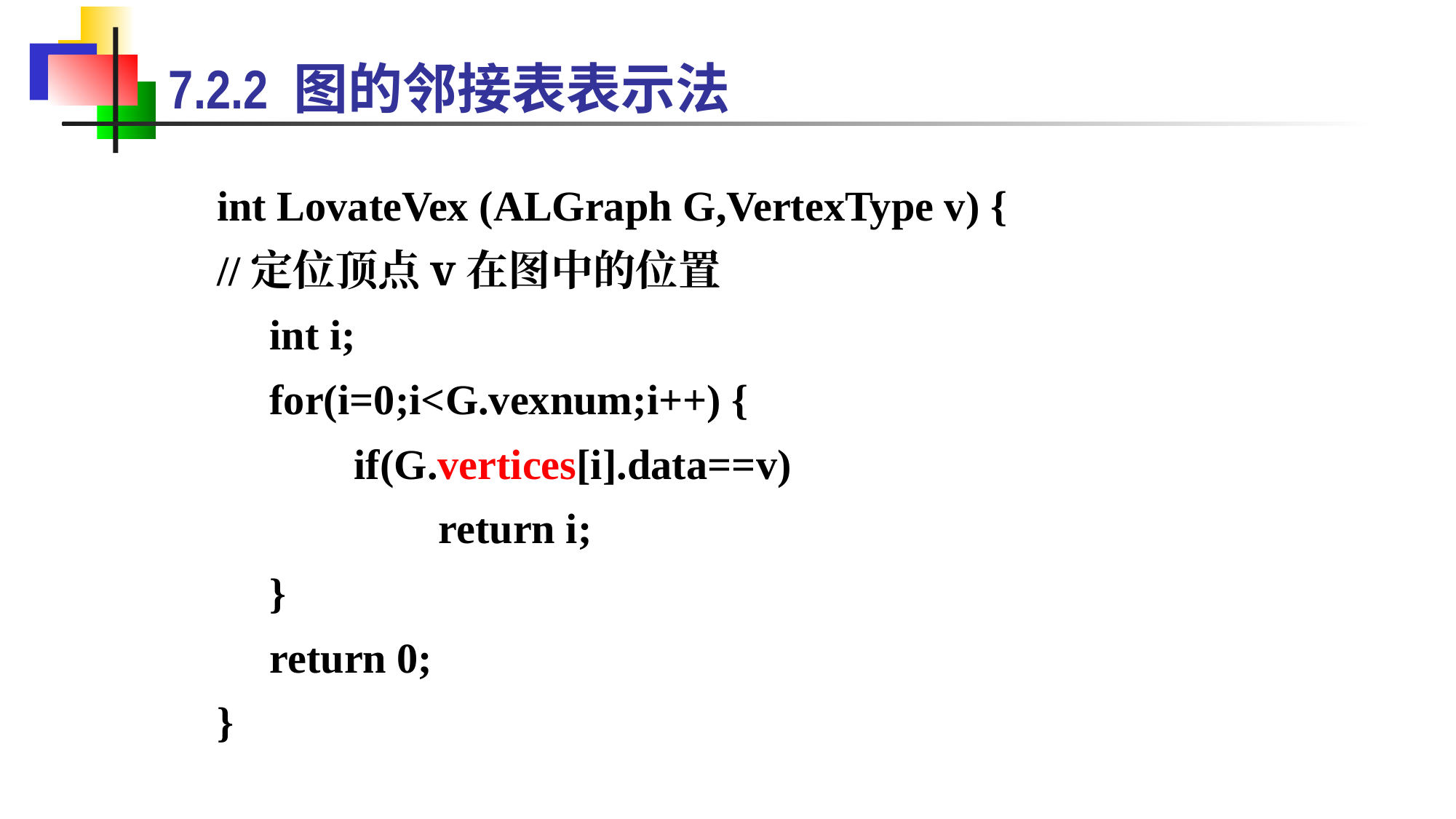

7.2.2 图的邻接表表示法
int LovateVex (ALGraph G,VertexType v) {
//定位顶点v在图中的位置
     int i;
     for(i=0;i<G.vexnum;i++) {
             if(G.vertices[i].data==v)
                     return i;
     }
     return 0;
}